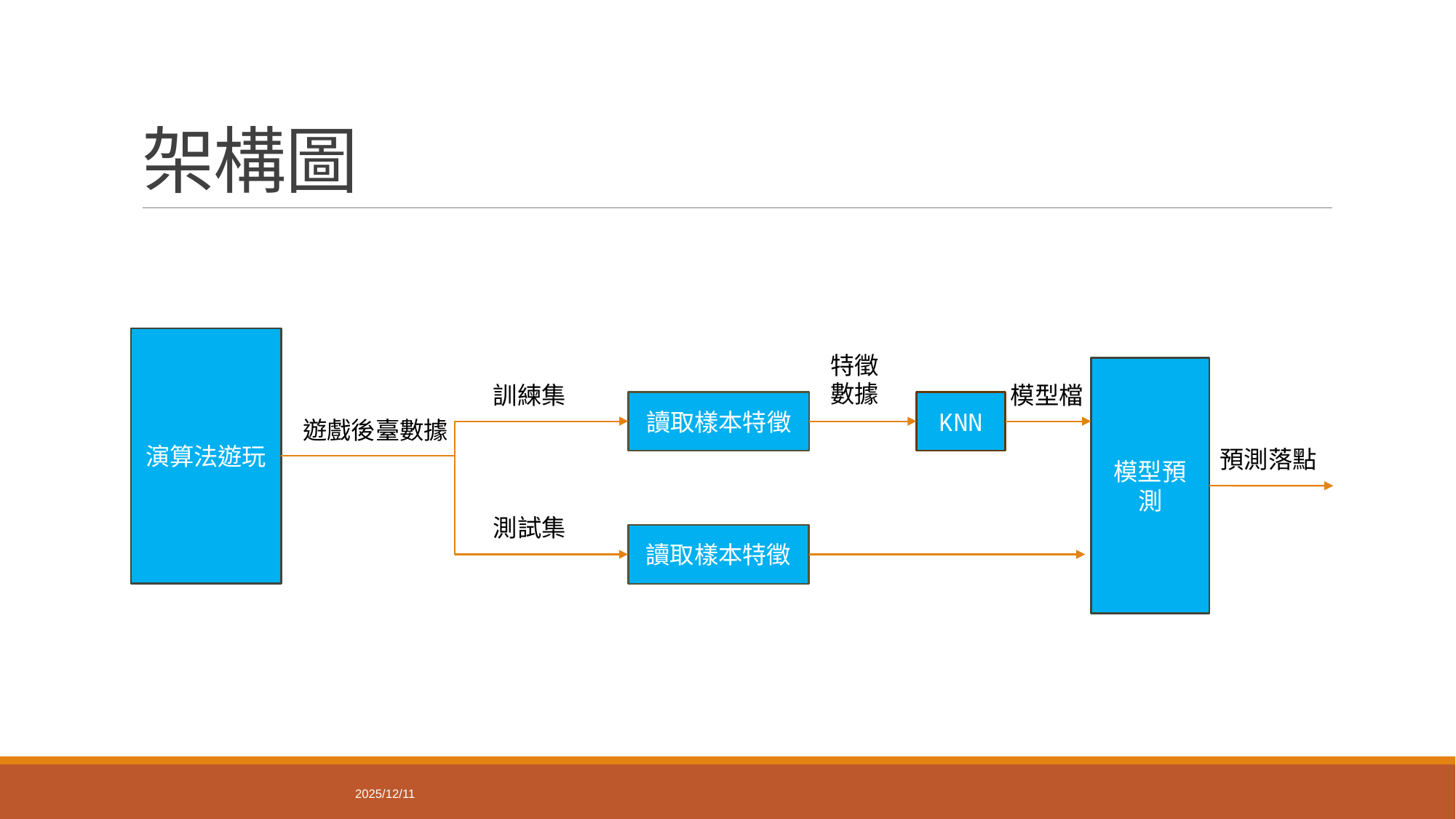

# 架構圖
演算法遊玩
特徵數據
模型預測
訓練集
模型檔
讀取樣本特徵
KNN
遊戲後臺數據
預測落點
測試集
讀取樣本特徵
2025/12/11